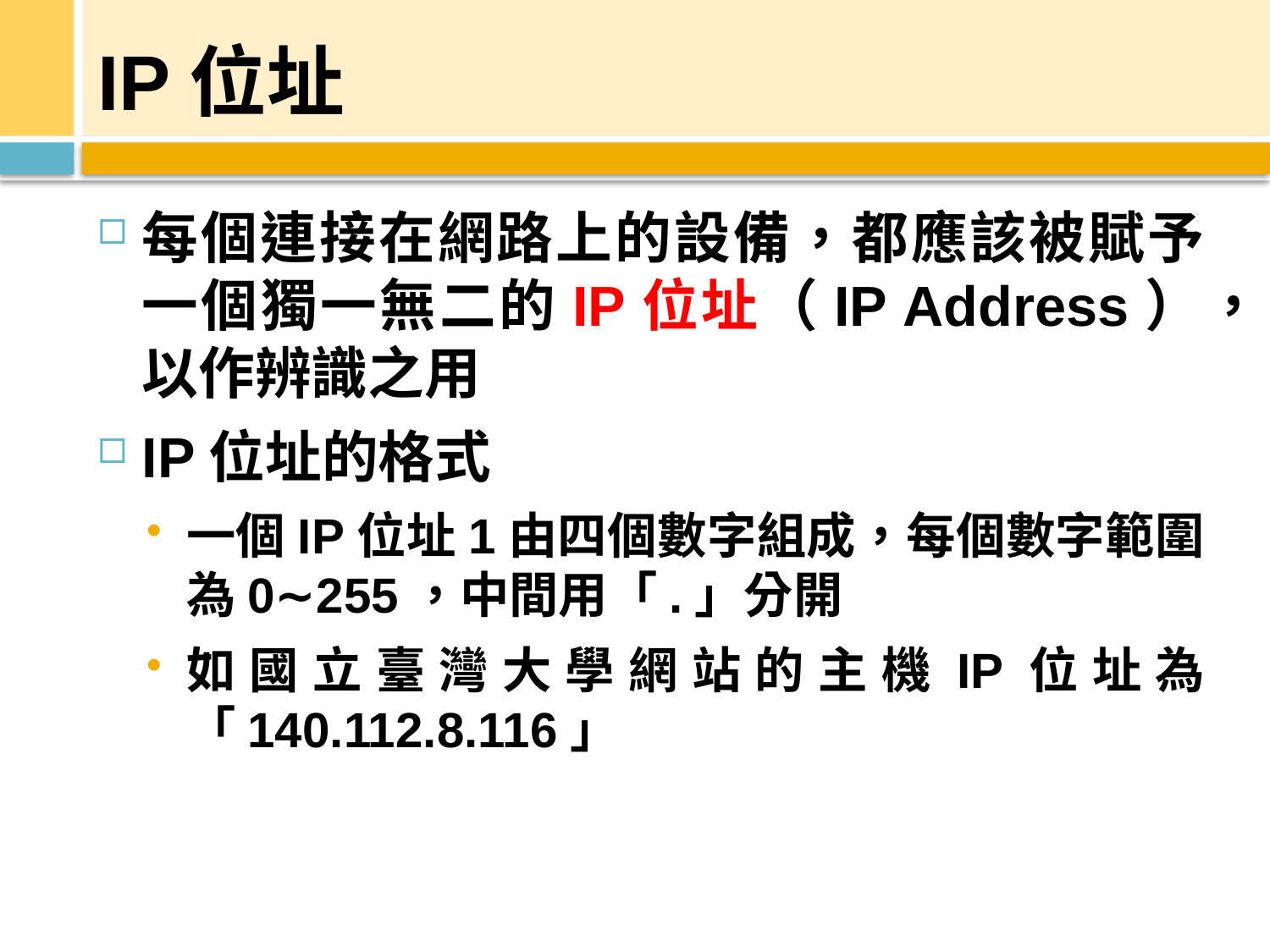

# IP位址
每個連接在網路上的設備，都應該被賦予一個獨一無二的IP位址（IP Address），以作辨識之用
IP位址的格式
一個IP位址1由四個數字組成，每個數字範圍為0∼255，中間用「.」分開
如國立臺灣大學網站的主機IP位址為「140.112.8.116」